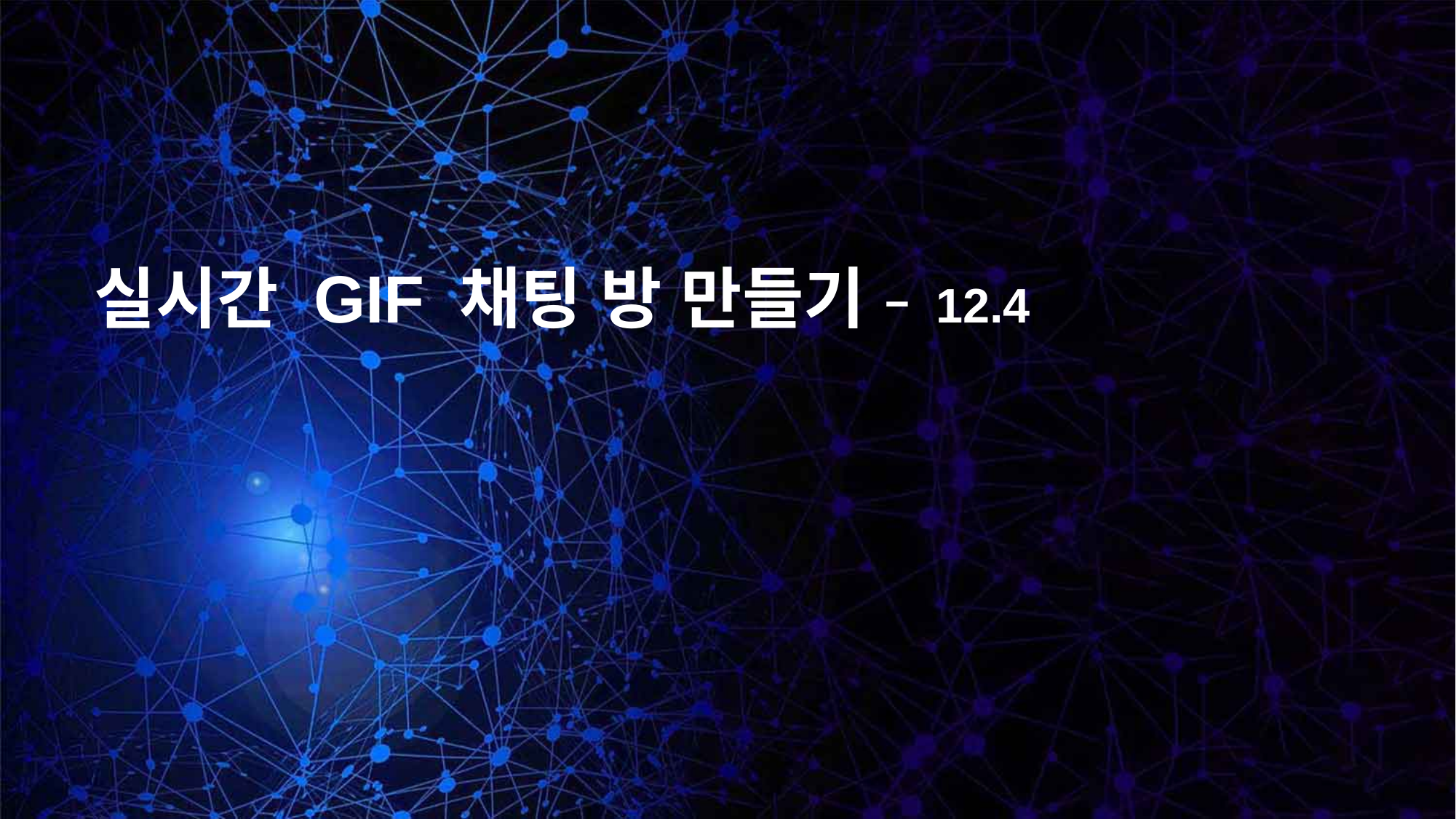

실시간 GIF 채팅 방 만들기 – 12.4